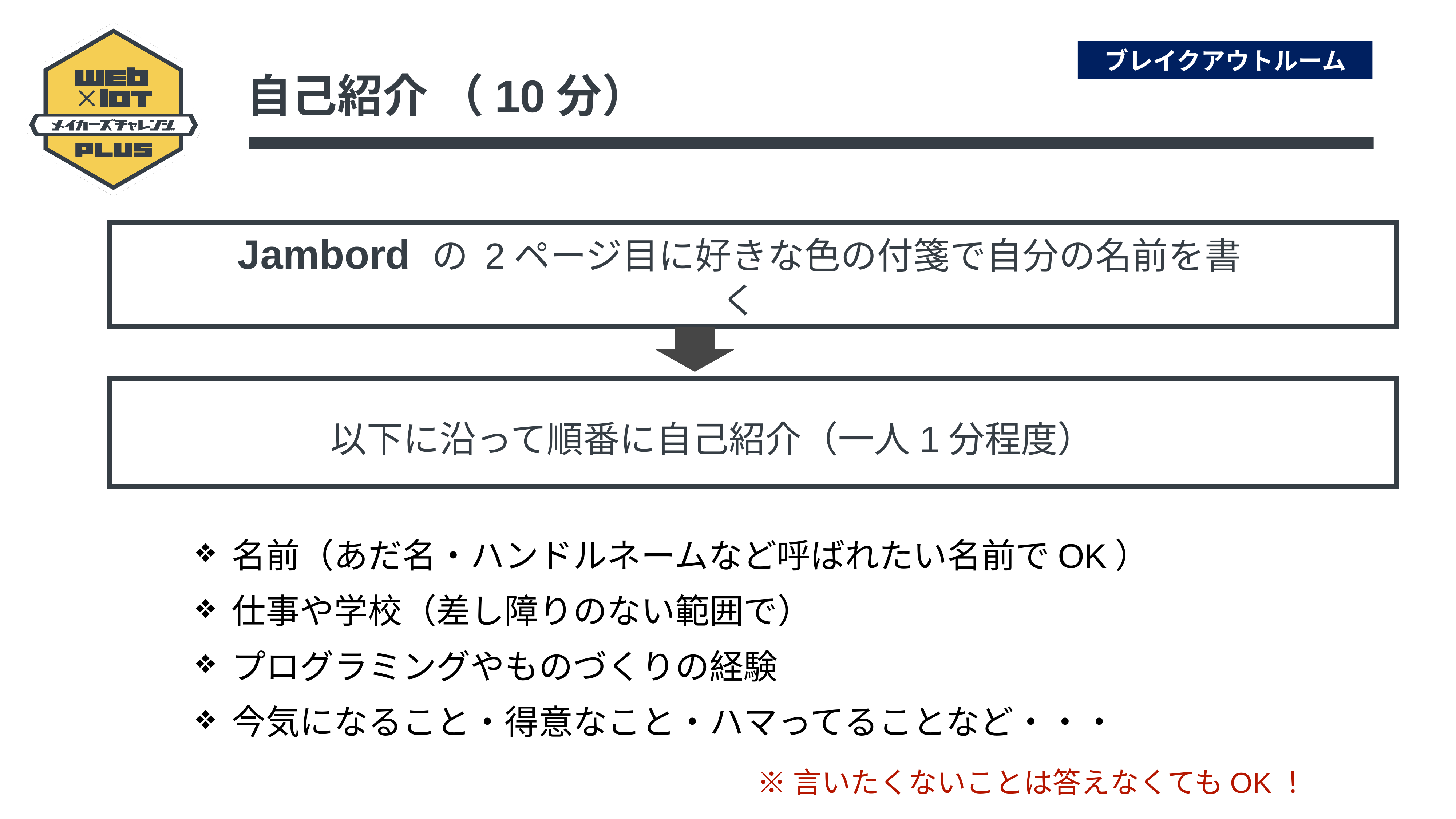

ブレイクアウトルーム
自己紹介 （10分）

Jambord の 2ページ目に好きな色の付箋で自分の名前を書く

以下に沿って順番に自己紹介（一人1分程度）
 名前（あだ名・ハンドルネームなど呼ばれたい名前でOK）
 仕事や学校（差し障りのない範囲で）
 プログラミングやものづくりの経験
 今気になること・得意なこと・ハマってることなど・・・
※言いたくないことは答えなくてもOK！